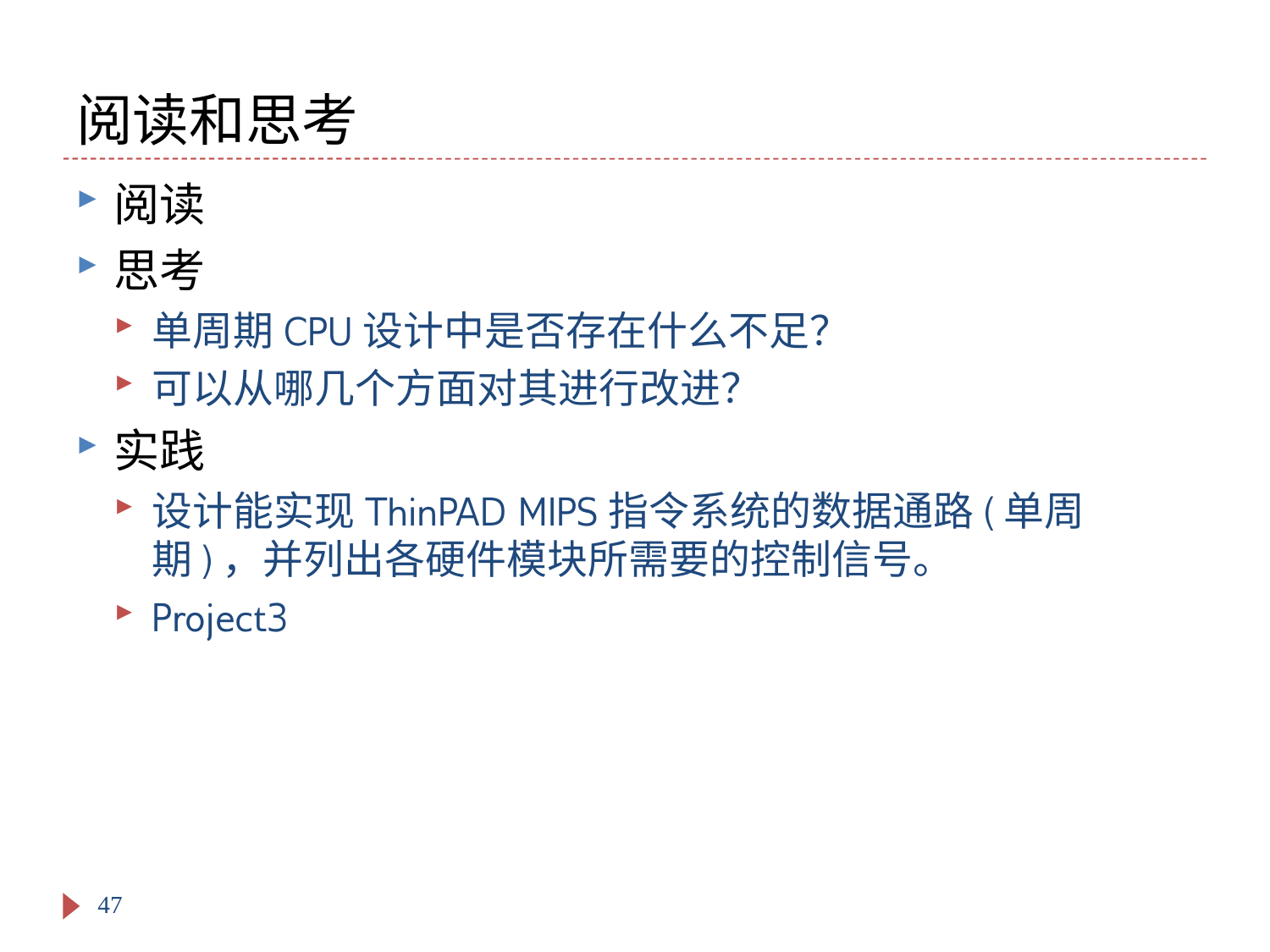

# 阅读和思考
阅读
思考
单周期CPU设计中是否存在什么不足？
可以从哪几个方面对其进行改进？
实践
设计能实现ThinPAD MIPS指令系统的数据通路(单周期)，并列出各硬件模块所需要的控制信号。
Project3

47